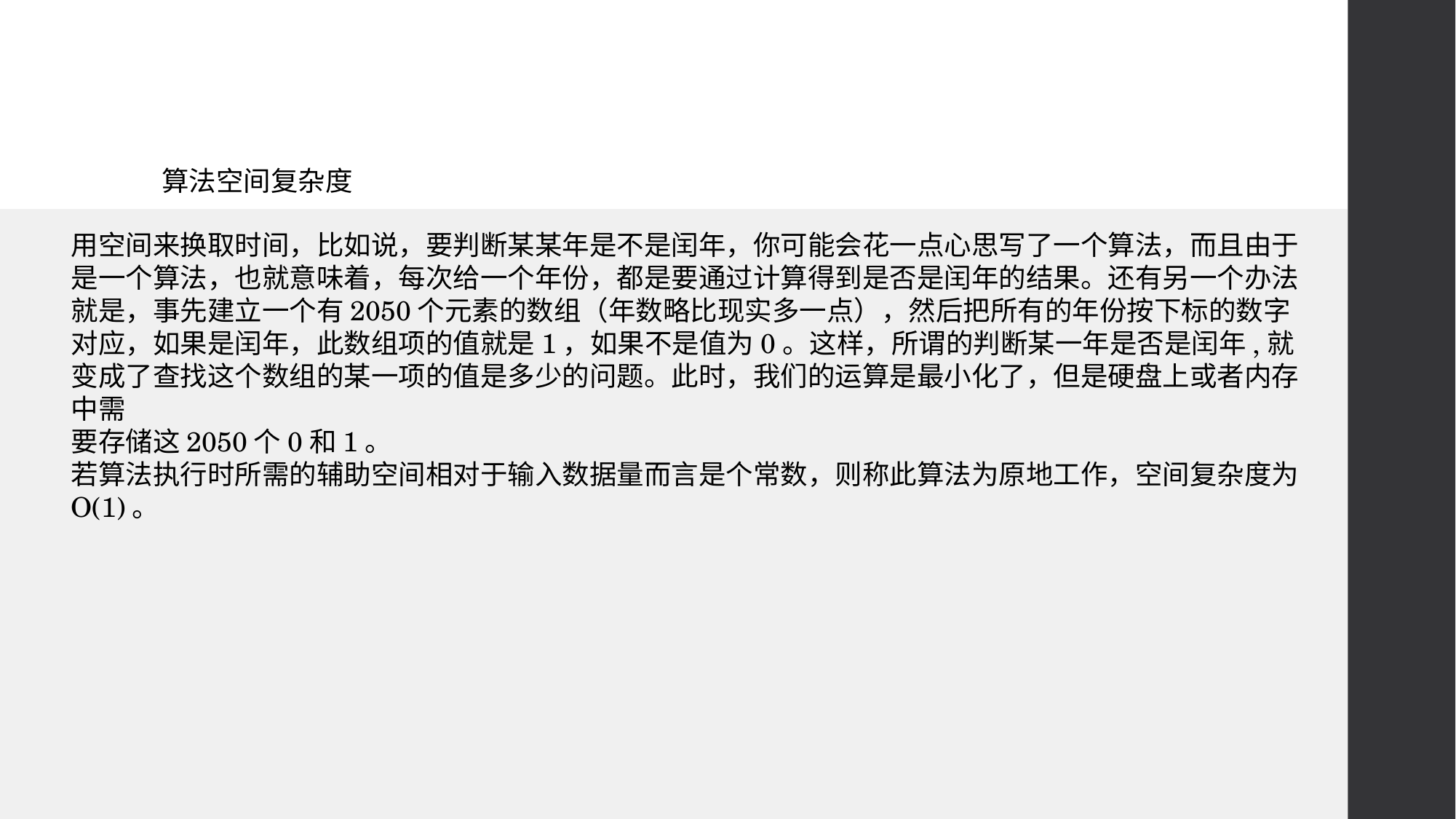

# 算法空间复杂度

用空间来换取时间，比如说，要判断某某年是不是闰年，你可能会花一点心思写了一个算法，而且由于是一个算法，也就意味着，每次给一个年份，都是要通过计算得到是否是闰年的结果。还有另一个办法就是，事先建立一个有2050个元素的数组（年数略比现实多一点），然后把所有的年份按下标的数字对应，如果是闰年，此数组项的值就是1，如果不是值为0。这样，所谓的判断某一年是否是闰年,就变成了查找这个数组的某一项的值是多少的问题。此时，我们的运算是最小化了，但是硬盘上或者内存中需
要存储这2050个0和1。
若算法执行时所需的辅助空间相对于输入数据量而言是个常数，则称此算法为原地工作，空间复杂度为O(1)。